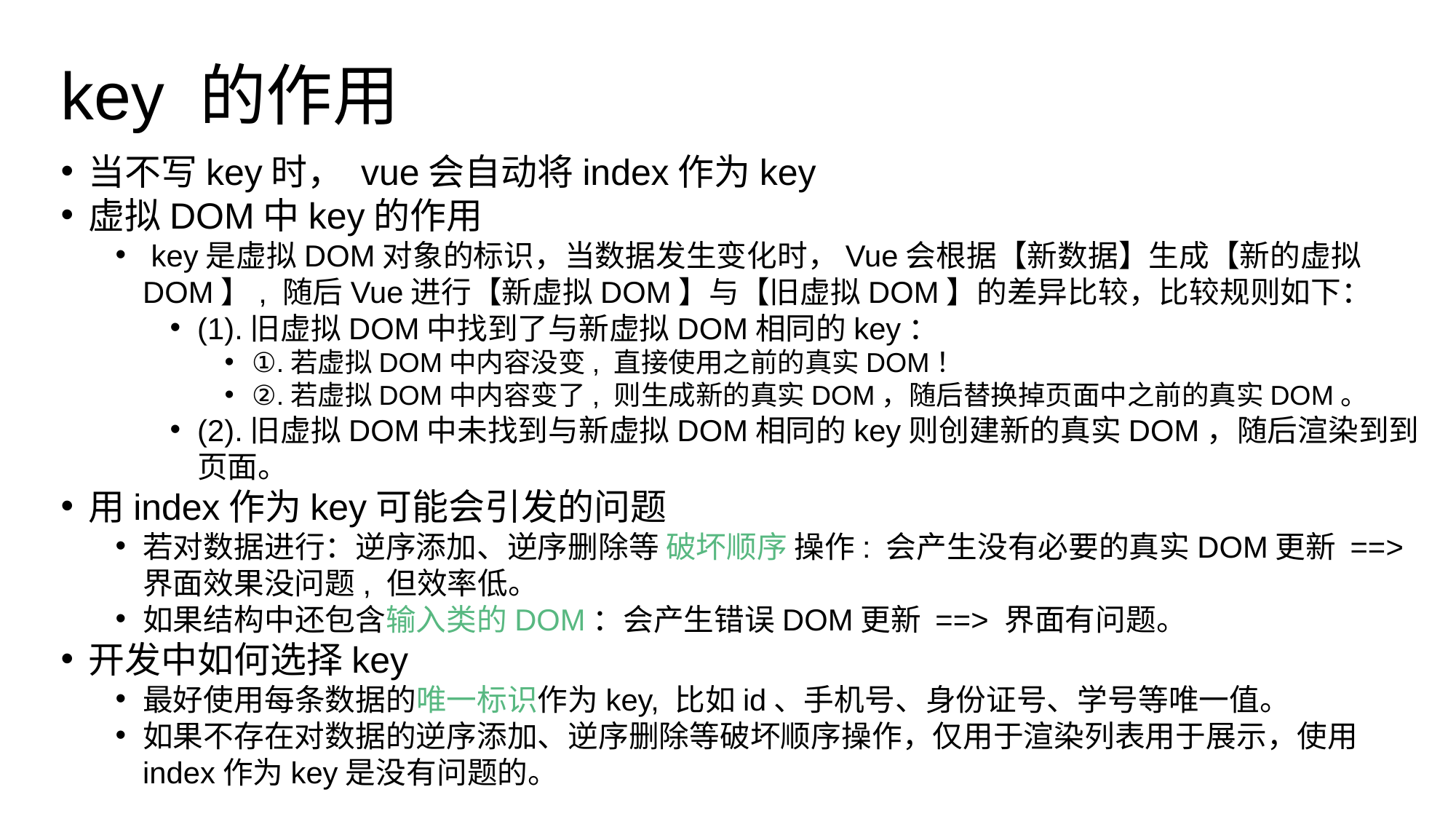

# key 的作用
当不写key时， vue会自动将index作为key
虚拟DOM中key的作用
 key是虚拟DOM对象的标识，当数据发生变化时，Vue会根据【新数据】生成【新的虚拟DOM】, 随后Vue进行【新虚拟DOM】与【旧虚拟DOM】的差异比较，比较规则如下：
(1).旧虚拟DOM中找到了与新虚拟DOM相同的key：
①.若虚拟DOM中内容没变, 直接使用之前的真实DOM！
②.若虚拟DOM中内容变了, 则生成新的真实DOM，随后替换掉页面中之前的真实DOM。
(2).旧虚拟DOM中未找到与新虚拟DOM相同的key则创建新的真实DOM，随后渲染到到页面。
用index作为key可能会引发的问题
若对数据进行：逆序添加、逆序删除等 破坏顺序 操作: 会产生没有必要的真实DOM更新 ==> 界面效果没问题, 但效率低。
如果结构中还包含输入类的DOM：会产生错误DOM更新 ==> 界面有问题。
开发中如何选择key
最好使用每条数据的唯一标识作为key, 比如id、手机号、身份证号、学号等唯一值。
如果不存在对数据的逆序添加、逆序删除等破坏顺序操作，仅用于渲染列表用于展示，使用index作为key是没有问题的。